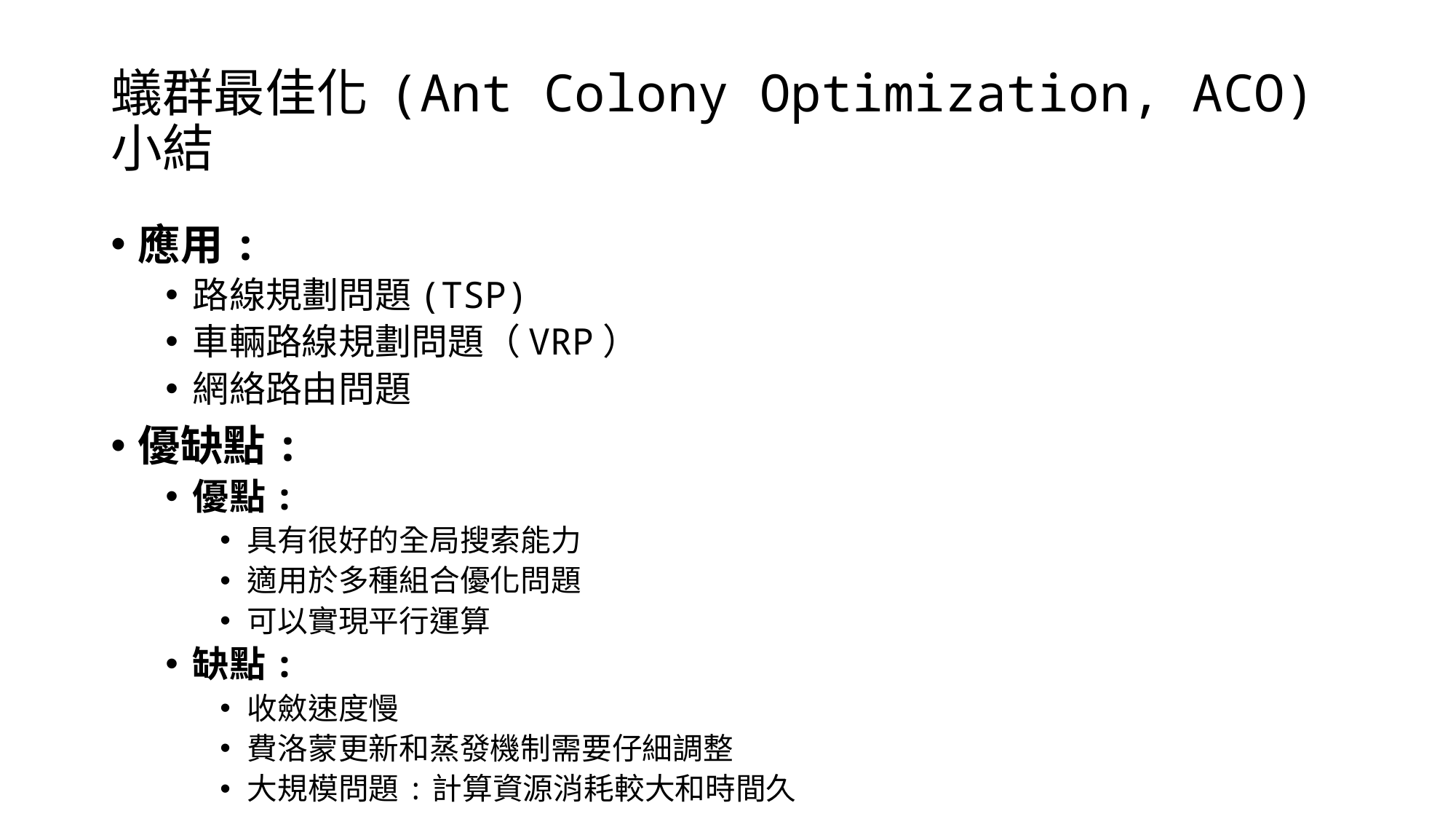

# 蟻群最佳化 (Ant Colony Optimization, ACO) 小結
應用:
路線規劃問題(TSP)
車輛路線規劃問題（VRP）
網絡路由問題
優缺點:
優點:
具有很好的全局搜索能力
適用於多種組合優化問題
可以實現平行運算
缺點:
收斂速度慢
費洛蒙更新和蒸發機制需要仔細調整
大規模問題:計算資源消耗較大和時間久